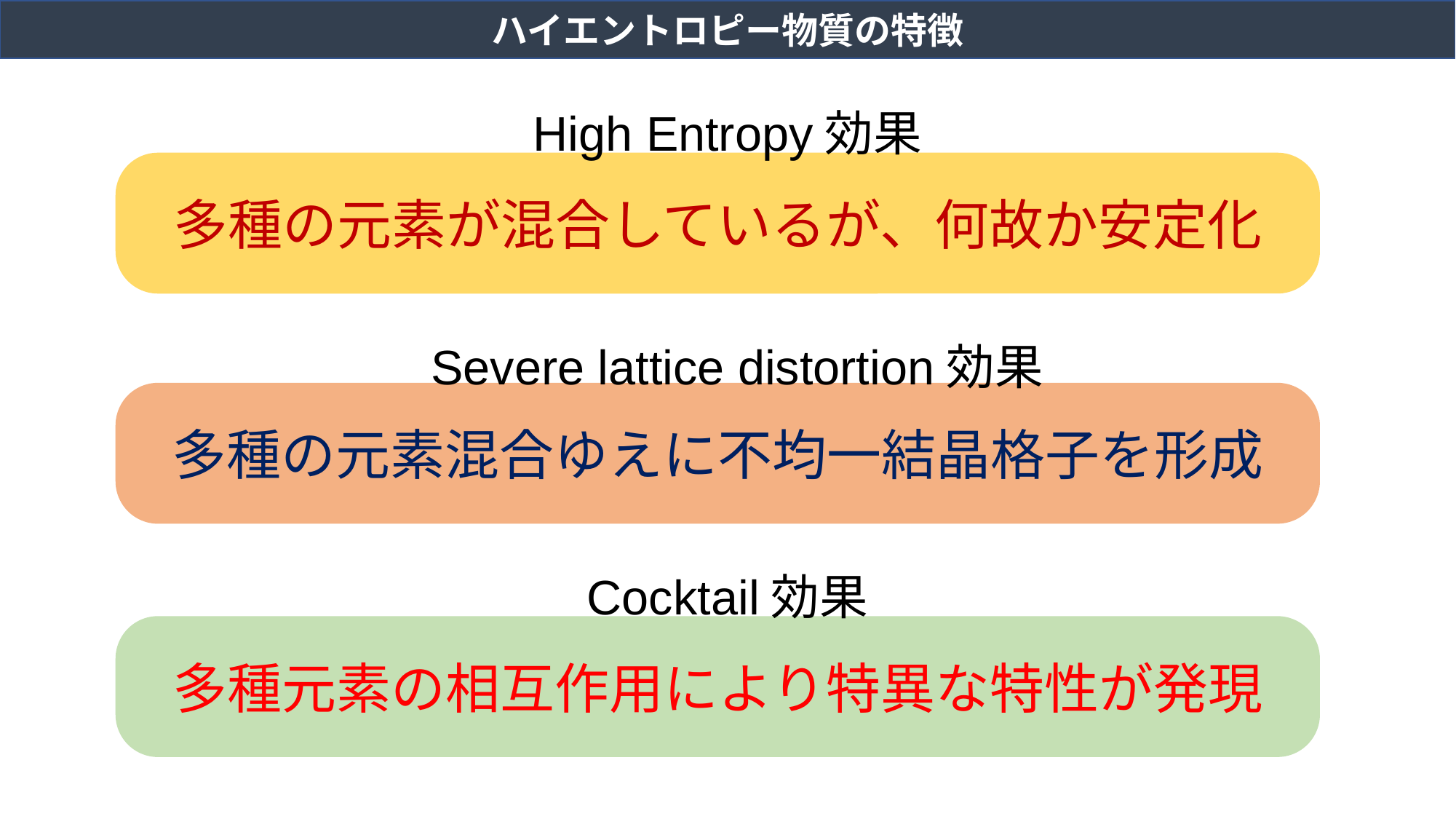

ハイエントロピー物質の特徴
High Entropy効果
多種の元素が混合しているが、何故か安定化
Severe lattice distortion効果
多種の元素混合ゆえに不均一結晶格子を形成
Cocktail効果
多種元素の相互作用により特異な特性が発現